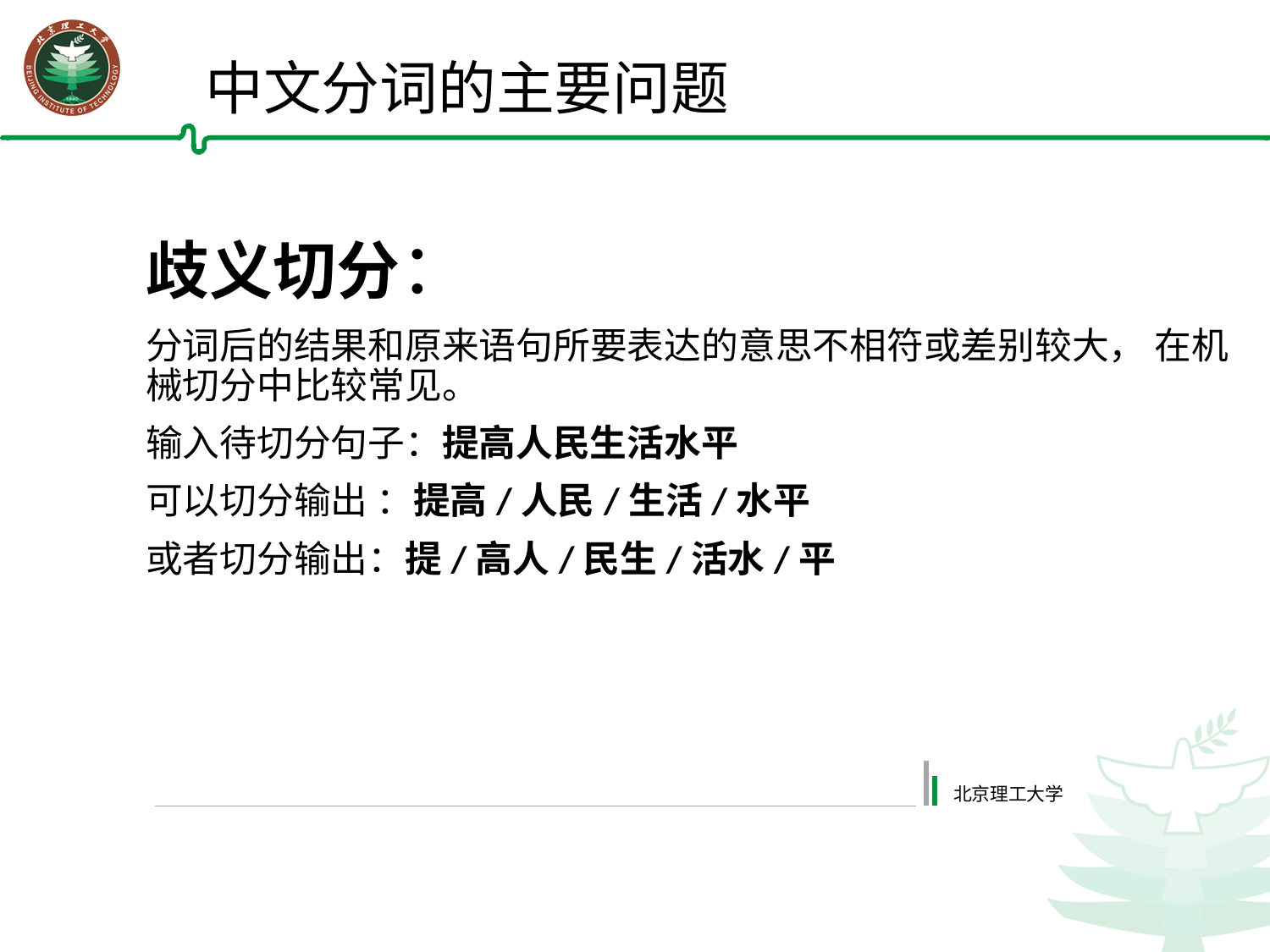

中文分词的主要问题
歧义切分：
分词后的结果和原来语句所要表达的意思不相符或差别较大， 在机械切分中比较常见。
输入待切分句子：提高人民生活水平
可以切分输出 ：提高/人民/生活/水平
或者切分输出：提/高人/民生/活水/平

北京理工大学